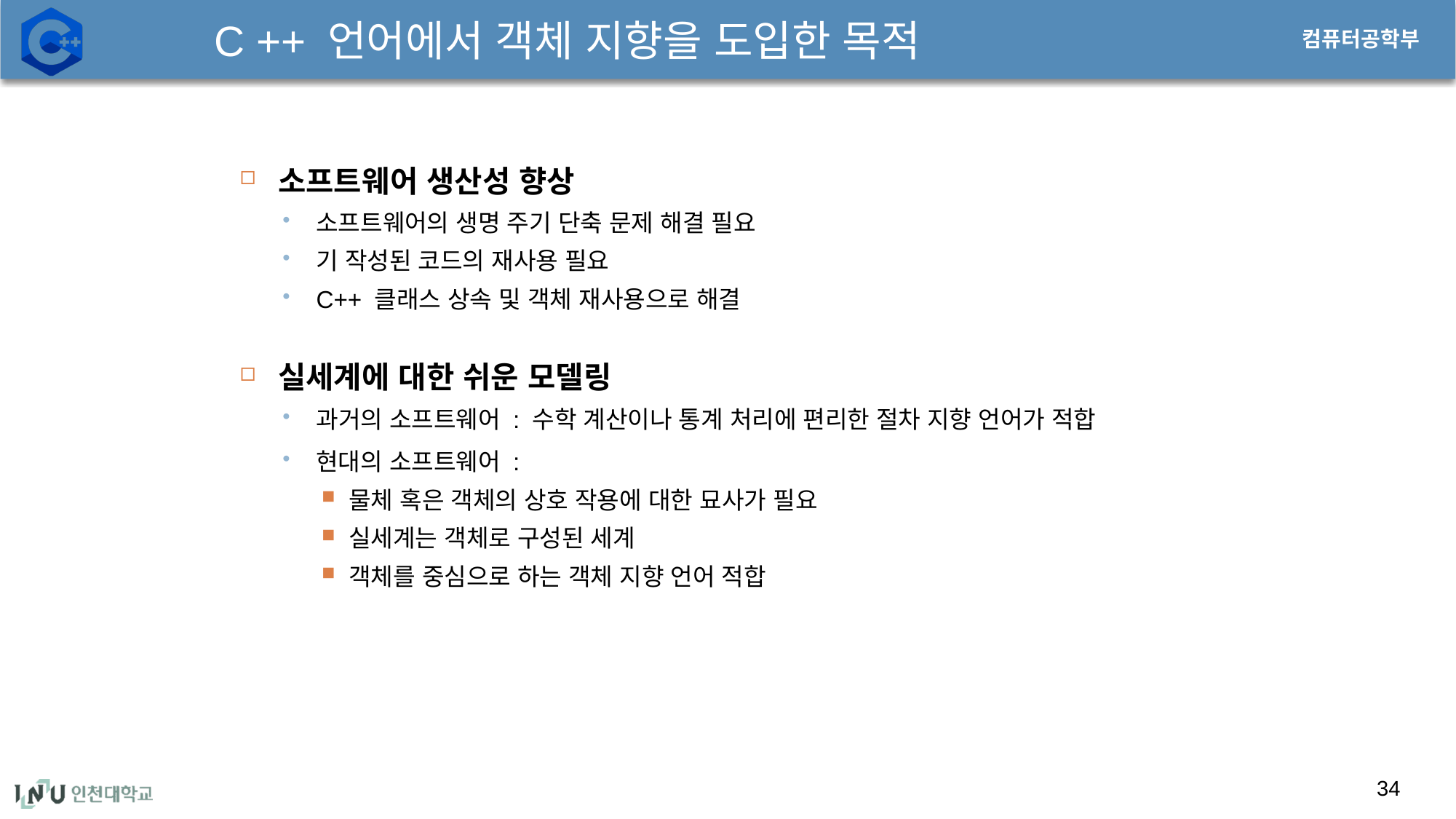

# C ++ 언어에서 객체 지향을 도입한 목적
소프트웨어 생산성 향상
소프트웨어의 생명 주기 단축 문제 해결 필요
기 작성된 코드의 재사용 필요
C++ 클래스 상속 및 객체 재사용으로 해결
실세계에 대한 쉬운 모델링
과거의 소프트웨어 : 수학 계산이나 통계 처리에 편리한 절차 지향 언어가 적합
현대의 소프트웨어 :
물체 혹은 객체의 상호 작용에 대한 묘사가 필요
실세계는 객체로 구성된 세계
객체를 중심으로 하는 객체 지향 언어 적합